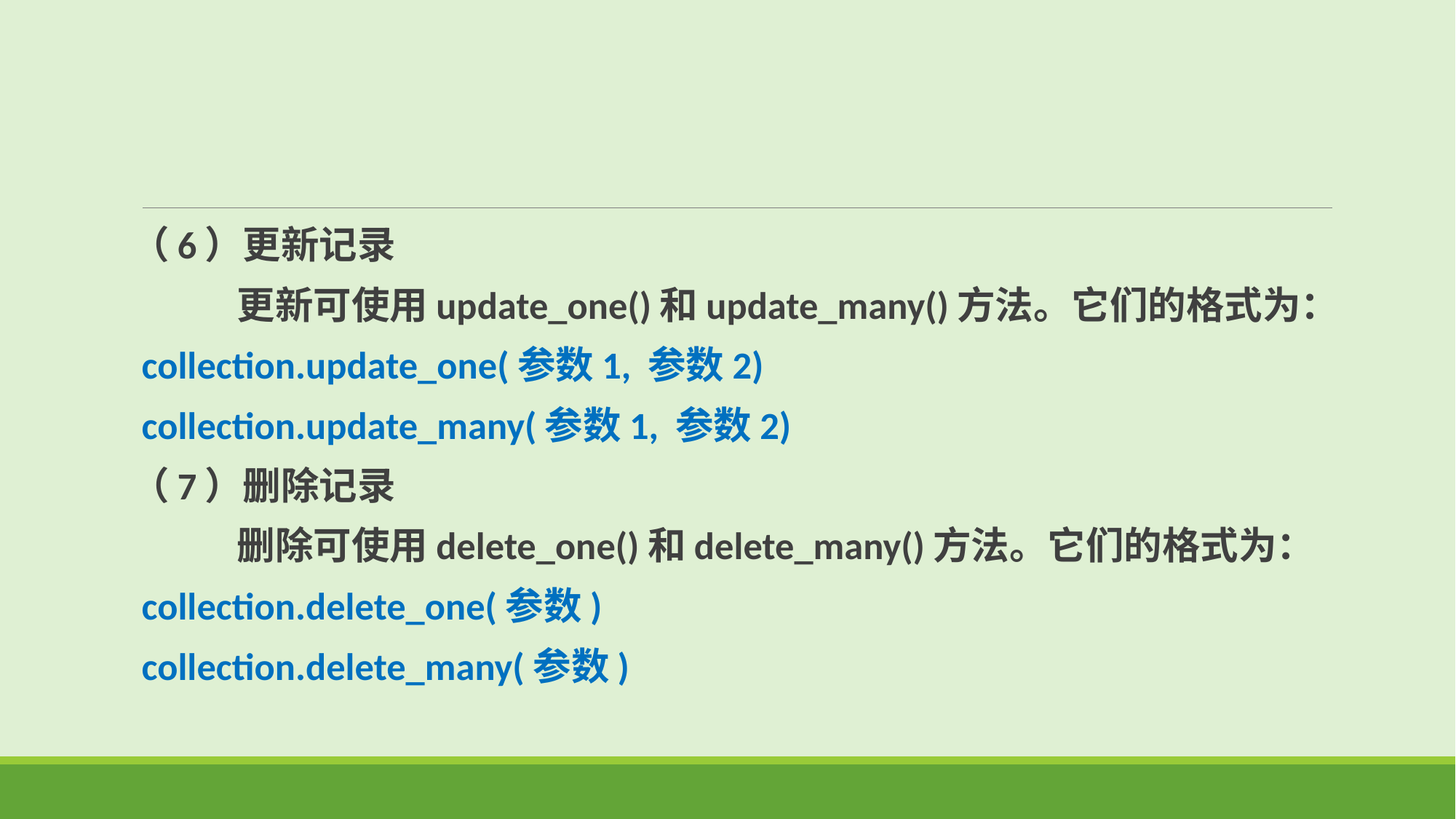

（6）更新记录
          更新可使用update_one()和update_many()方法。它们的格式为：
collection.update_one(参数1, 参数2)
collection.update_many(参数1, 参数2)
（7）删除记录
          删除可使用delete_one()和delete_many()方法。它们的格式为：
collection.delete_one(参数)
collection.delete_many(参数)